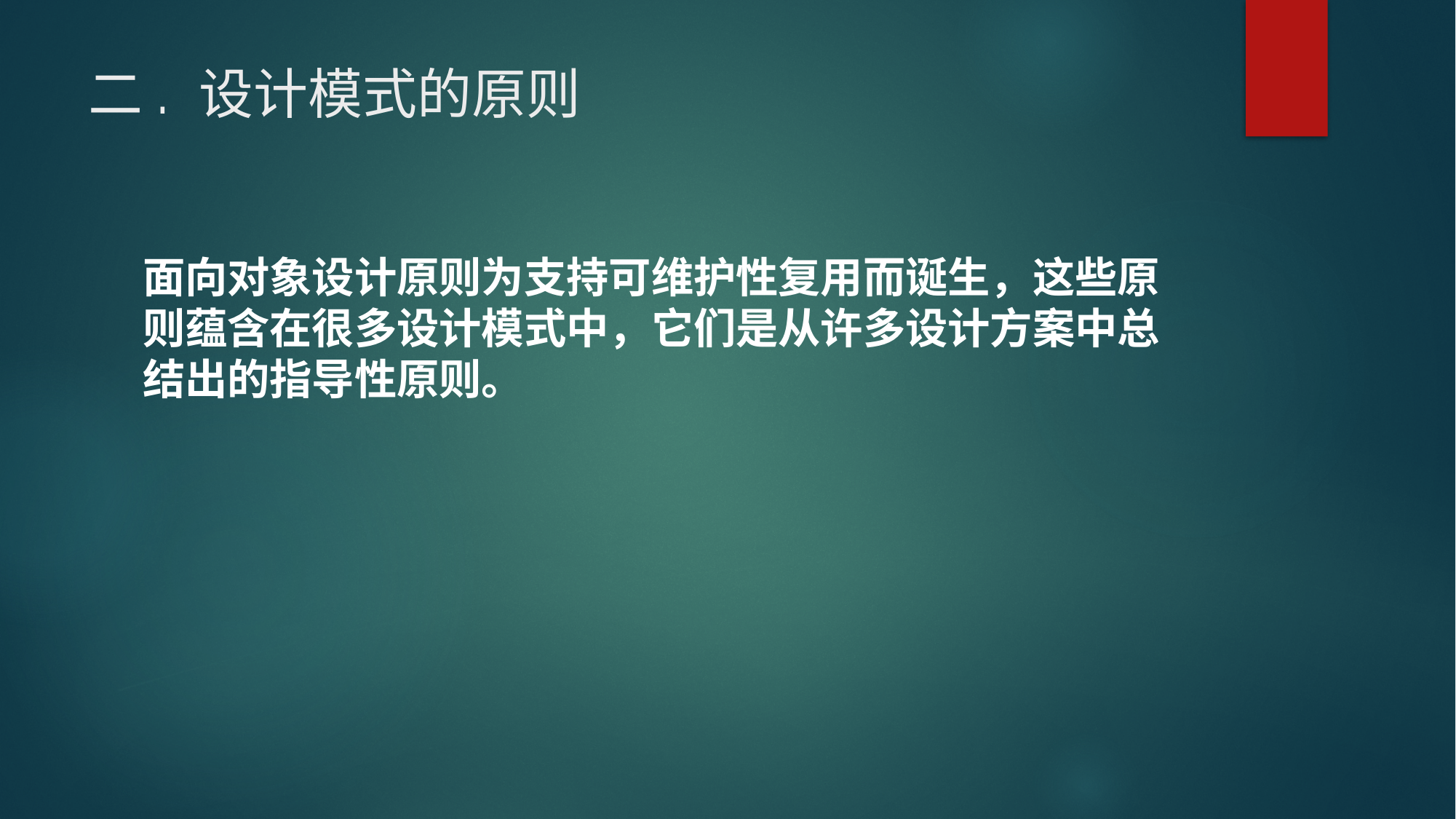

# 二. 设计模式的原则
面向对象设计原则为支持可维护性复用而诞生，这些原则蕴含在很多设计模式中，它们是从许多设计方案中总结出的指导性原则。